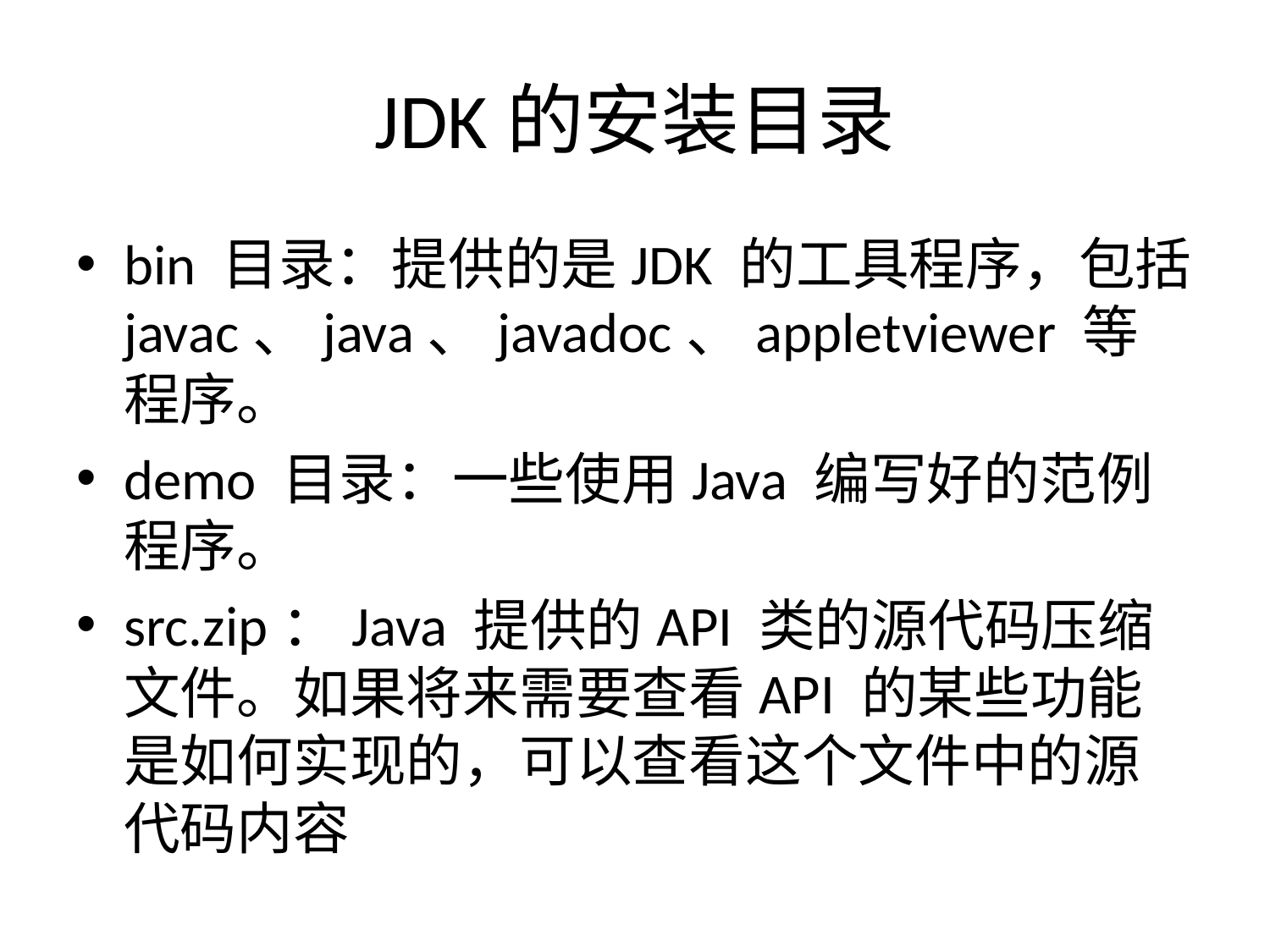

# JDK的安装目录
bin 目录：提供的是JDK 的工具程序，包括javac、java、javadoc、appletviewer 等程序。
demo 目录：一些使用Java 编写好的范例程序。
src.zip：Java 提供的API 类的源代码压缩文件。如果将来需要查看API 的某些功能是如何实现的，可以查看这个文件中的源代码内容